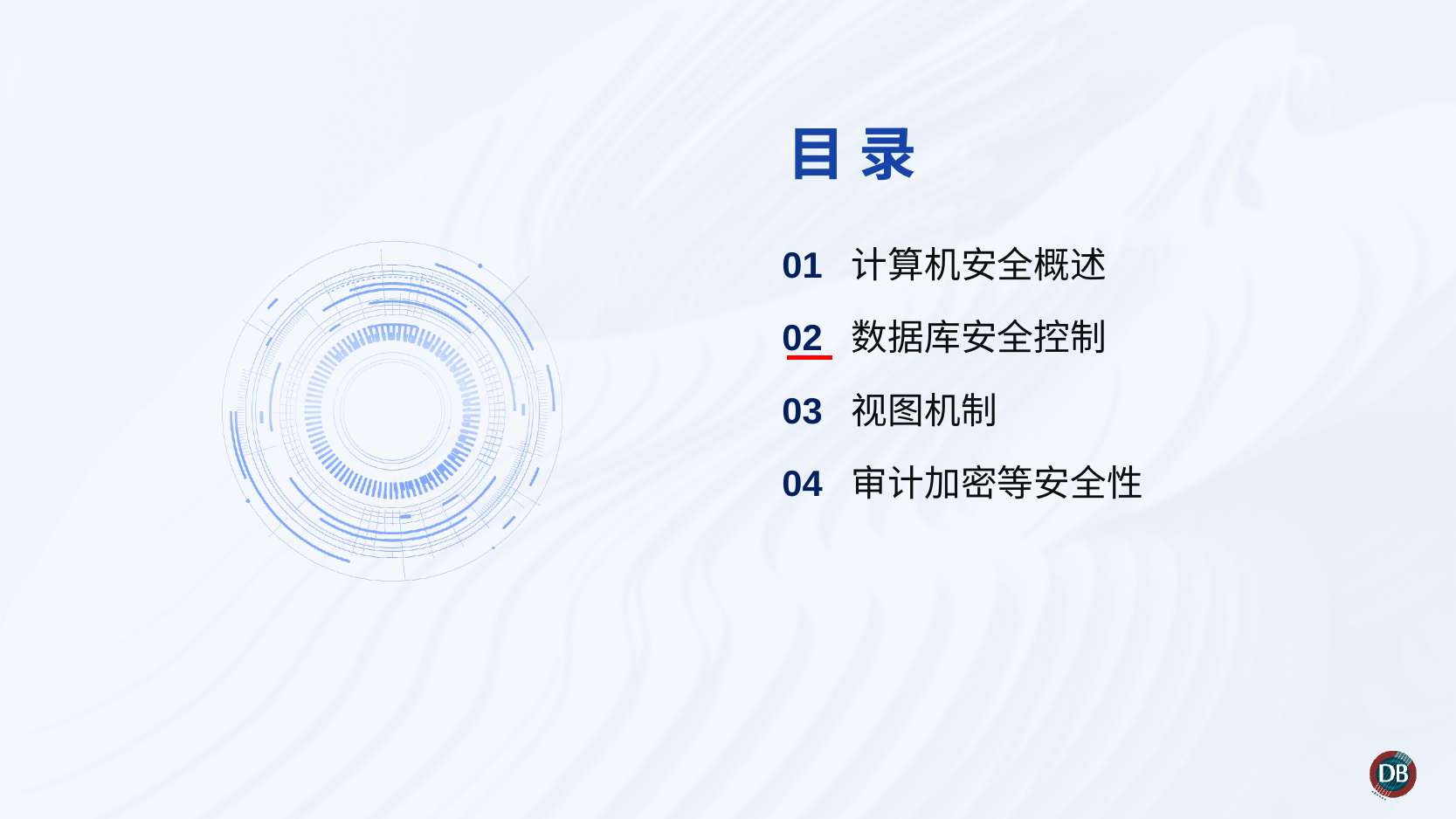

01  计算机安全概述
02  数据库安全控制
03  视图机制
04  审计加密等安全性